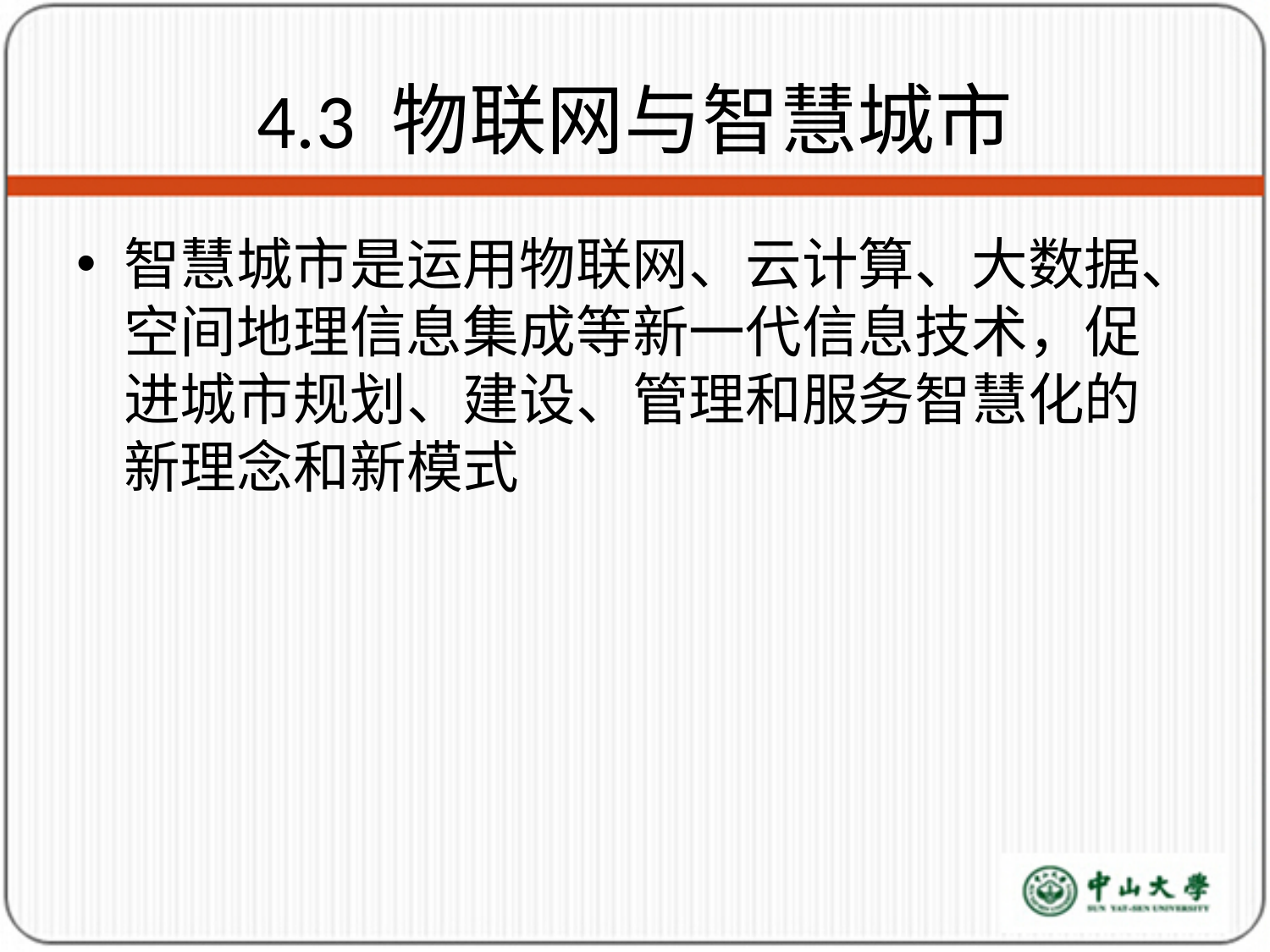

# 4.3 物联网与智慧城市
智慧城市是运用物联网、云计算、大数据、空间地理信息集成等新一代信息技术，促进城市规划、建设、管理和服务智慧化的新理念和新模式